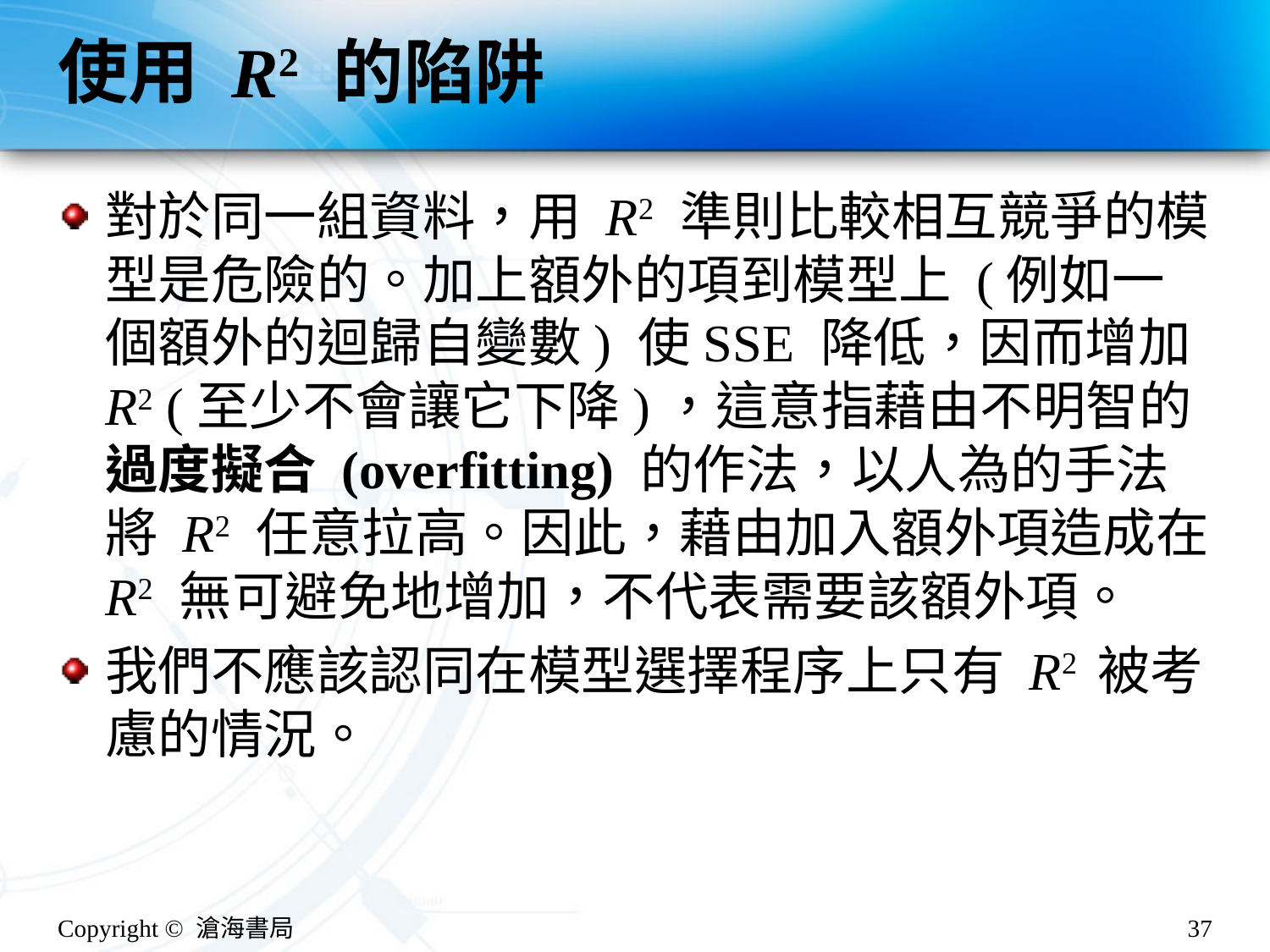

# 使用 R2 的陷阱
對於同一組資料，用 R2 準則比較相互競爭的模型是危險的。加上額外的項到模型上 (例如一個額外的迴歸自變數) 使SSE 降低，因而增加 R2 (至少不會讓它下降)，這意指藉由不明智的過度擬合 (overfitting) 的作法，以人為的手法將 R2 任意拉高。因此，藉由加入額外項造成在 R2 無可避免地增加，不代表需要該額外項。
我們不應該認同在模型選擇程序上只有 R2 被考慮的情況。
Copyright © 滄海書局
37